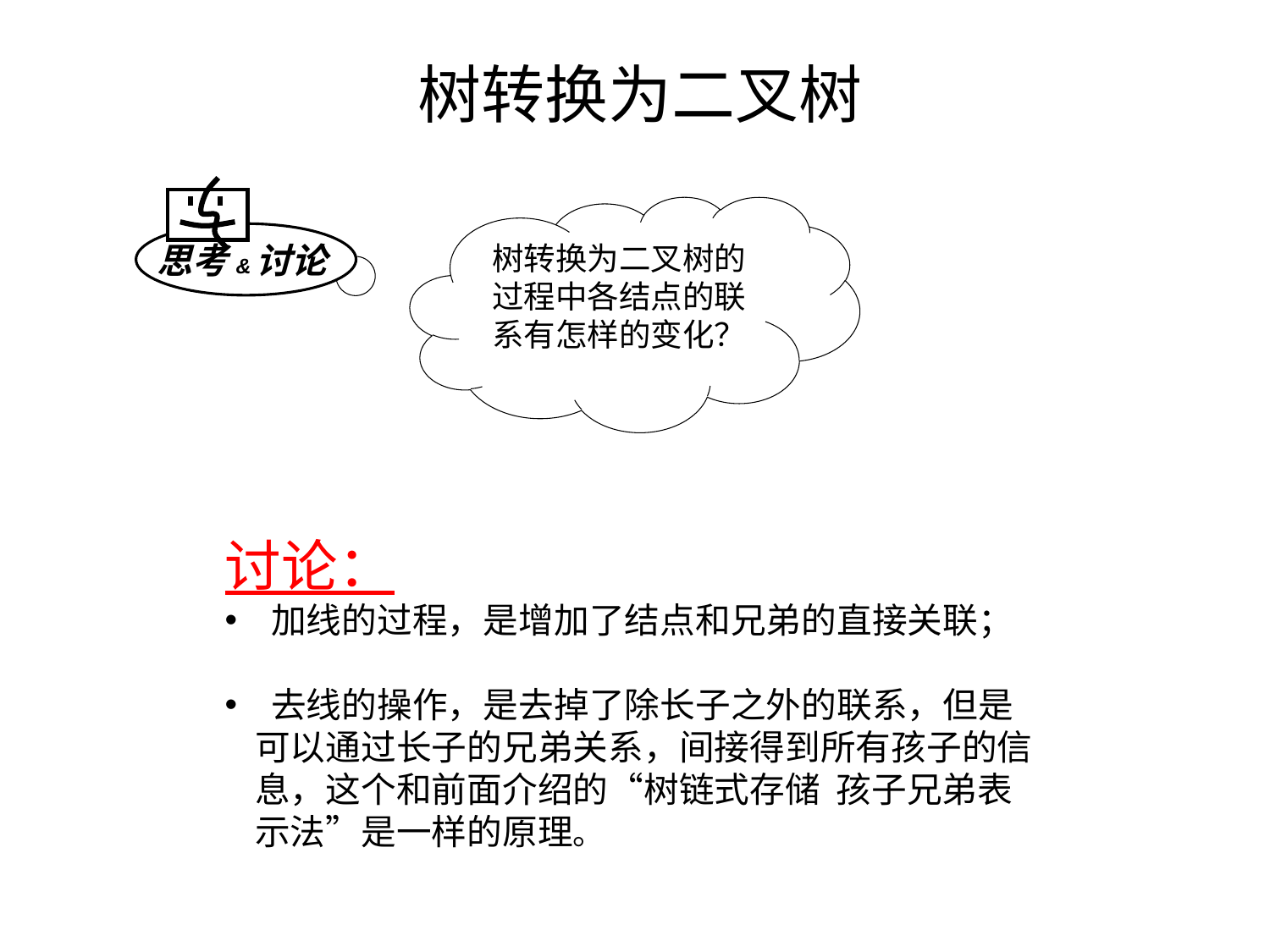

# 树转换为二叉树

思考&讨论
树转换为二叉树的过程中各结点的联系有怎样的变化？
讨论：
 加线的过程，是增加了结点和兄弟的直接关联；

 去线的操作，是去掉了除长子之外的联系，但是可以通过长子的兄弟关系，间接得到所有孩子的信息，这个和前面介绍的“树链式存储  孩子兄弟表示法”是一样的原理。
43